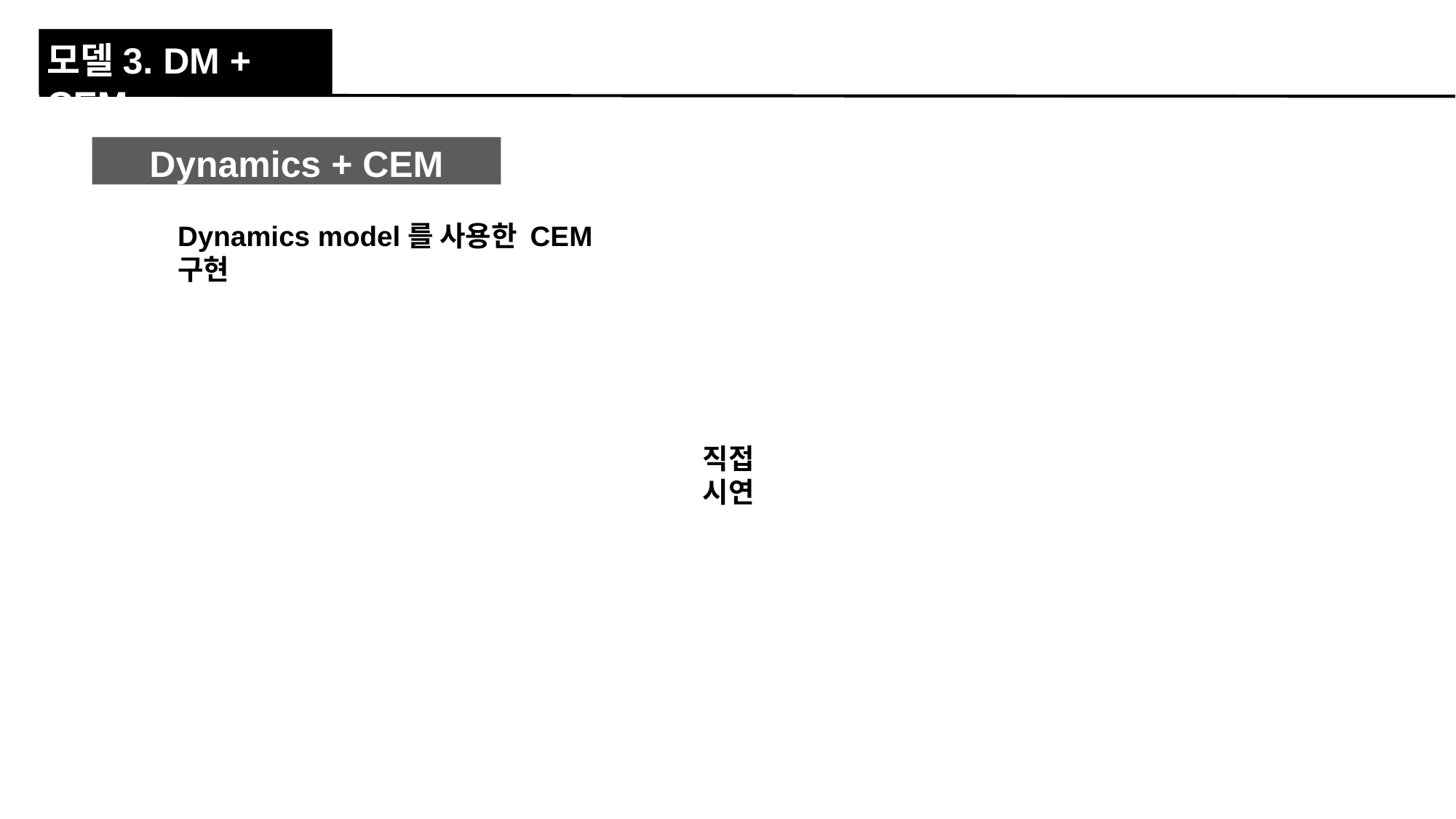

# 모델3. DM + CEM
Dynamics + CEM
Dynamics model를 사용한 CEM 구현
직접 시연